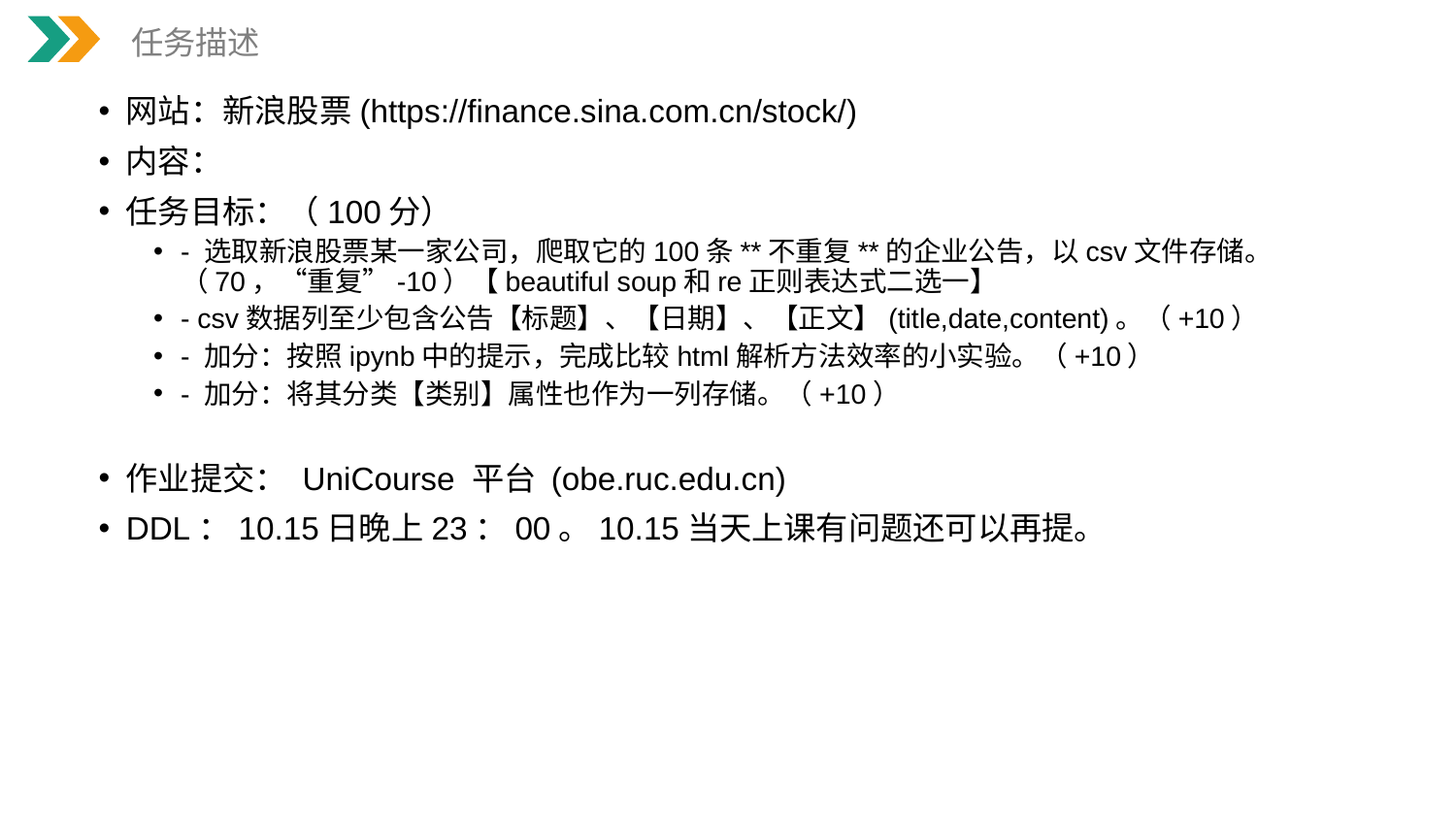

任务描述
网站：新浪股票(https://finance.sina.com.cn/stock/)
内容：
任务目标：（100分）
- 选取新浪股票某一家公司，爬取它的100条**不重复**的企业公告，以csv文件存储。（70，“重复”-10）【beautiful soup和re正则表达式二选一】
- csv数据列至少包含公告【标题】、【日期】、【正文】(title,date,content)。（+10）
- 加分：按照ipynb中的提示，完成比较html解析方法效率的小实验。（+10）
- 加分：将其分类【类别】属性也作为一列存储。（+10）

作业提交： UniCourse 平台 (obe.ruc.edu.cn)
DDL：10.15日晚上23：00。10.15当天上课有问题还可以再提。
财务与融资